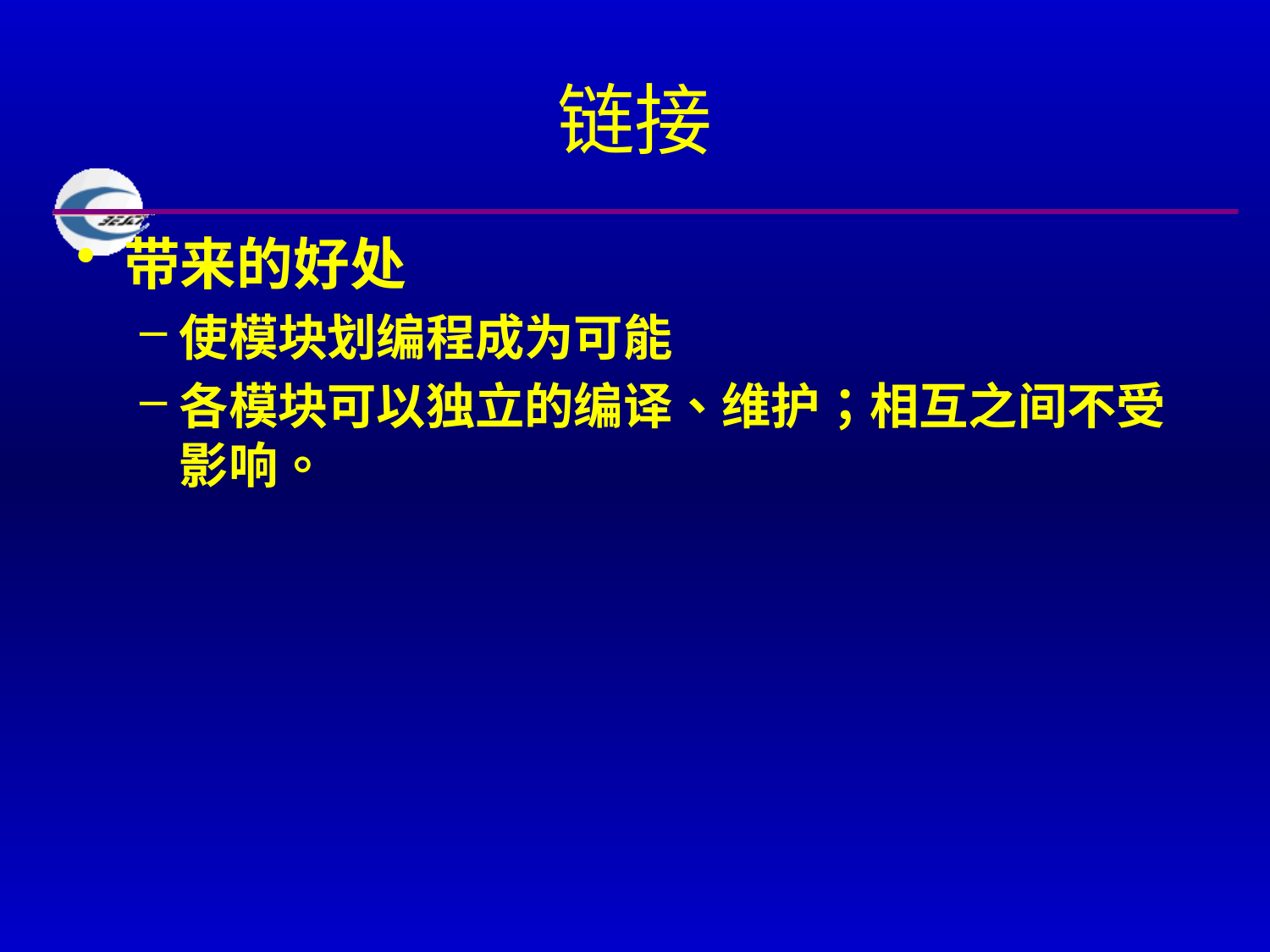

# 链接
带来的好处
使模块划编程成为可能
各模块可以独立的编译、维护；相互之间不受影响。